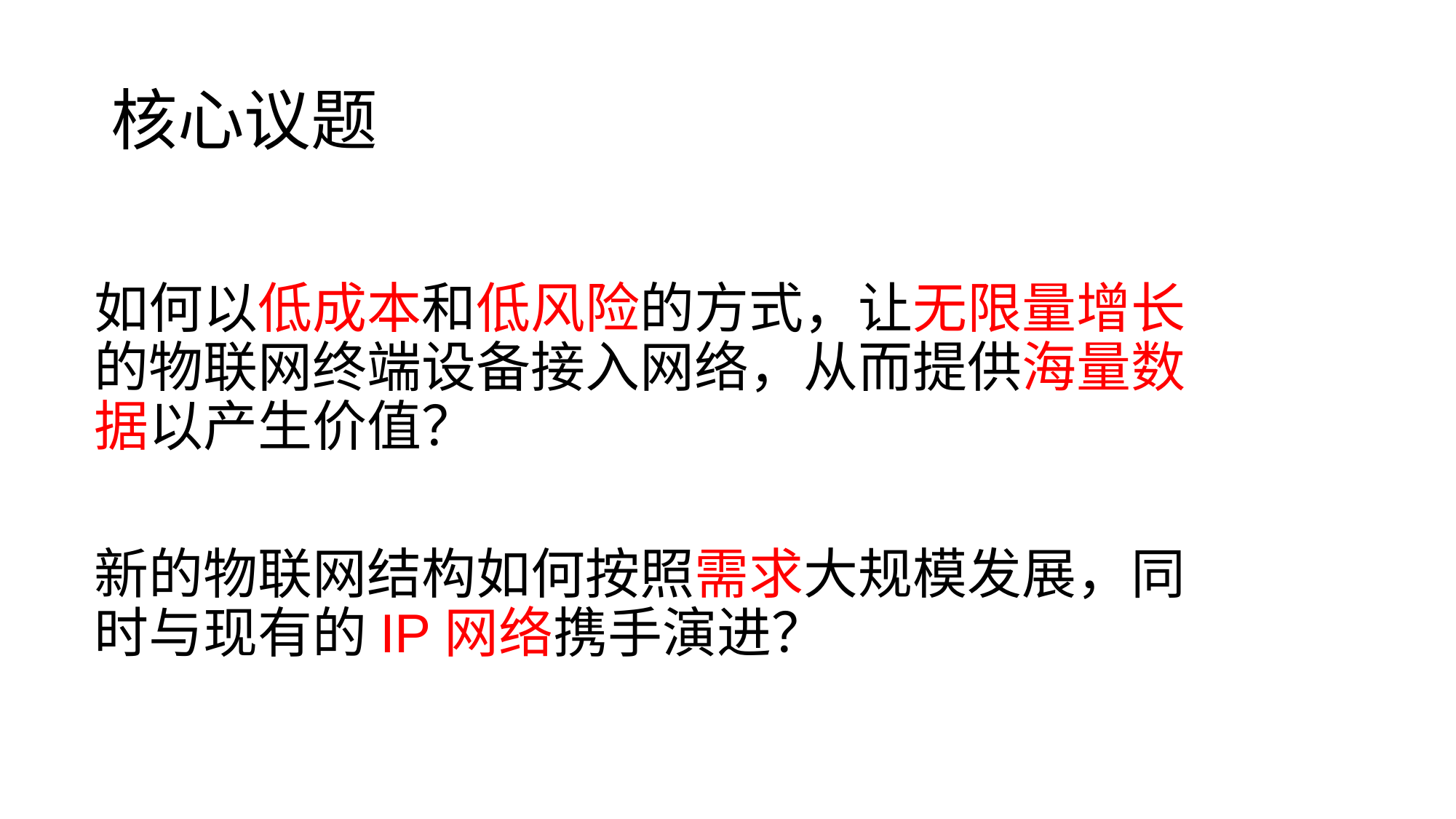

# 核心议题
如何以低成本和低风险的方式，让无限量增长的物联网终端设备接入网络，从而提供海量数据以产生价值？

新的物联网结构如何按照需求大规模发展，同时与现有的IP网络携手演进？